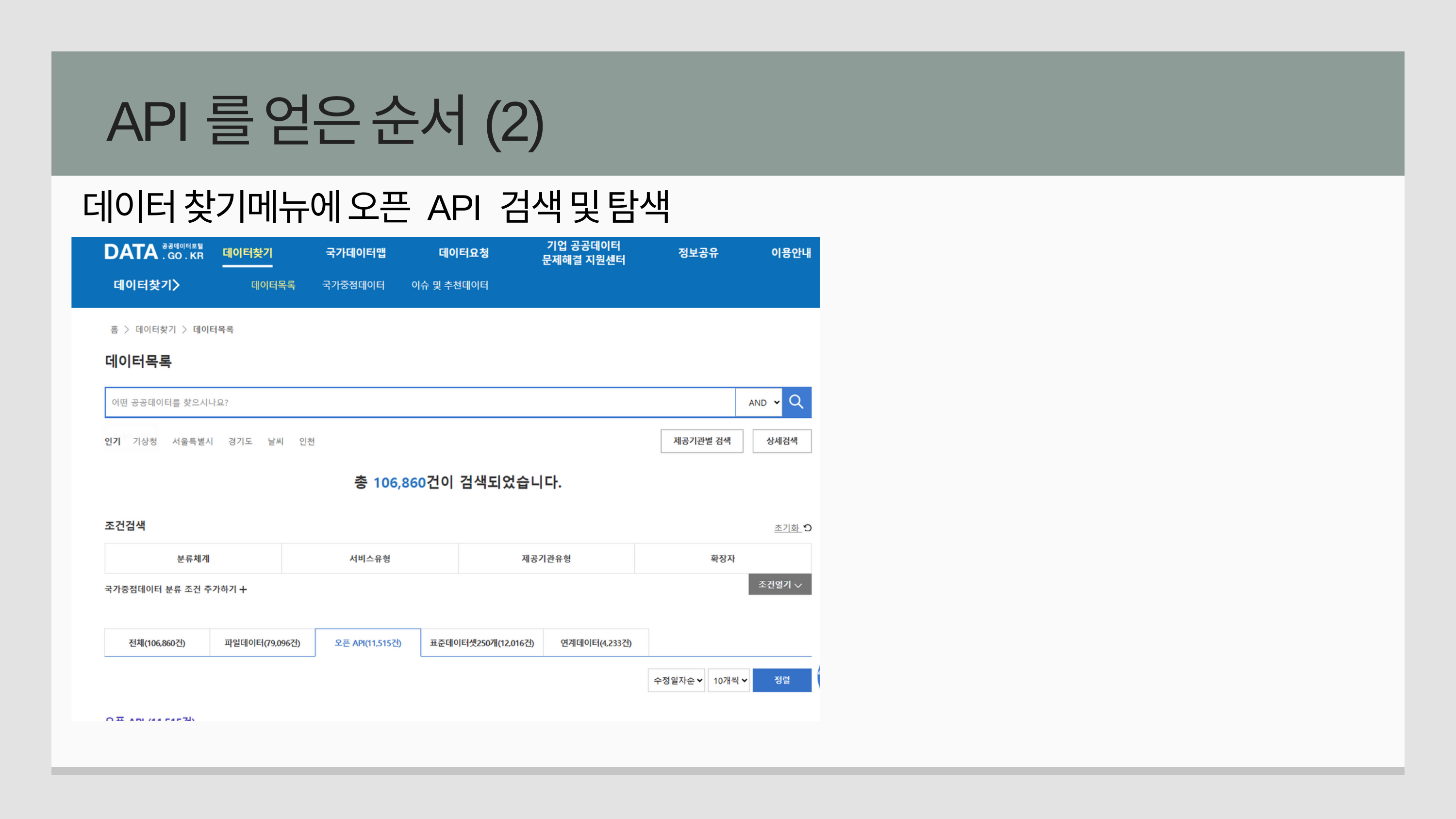

API를 얻은 순서(2)
데이터 찾기메뉴에 오픈 API 검색 및 탐색